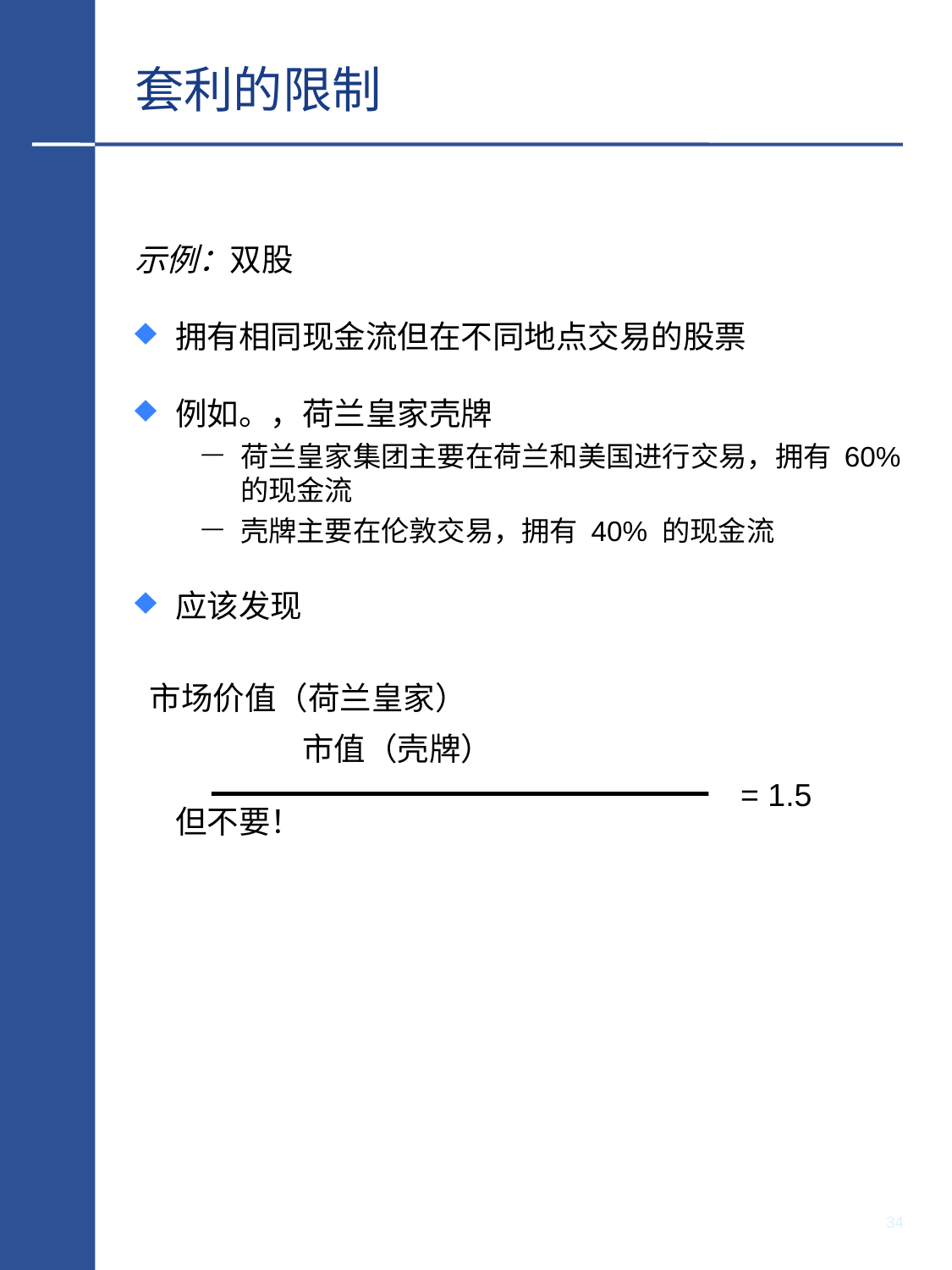

# 套利的限制
示例：双股
拥有相同现金流但在不同地点交易的股票
例如。，荷兰皇家壳牌
荷兰皇家集团主要在荷兰和美国进行交易，拥有 60% 的现金流
壳牌主要在伦敦交易，拥有 40% 的现金流
应该发现
 市场价值（荷兰皇家）
	      	市值（壳牌）
	但不要！
= 1.5

34